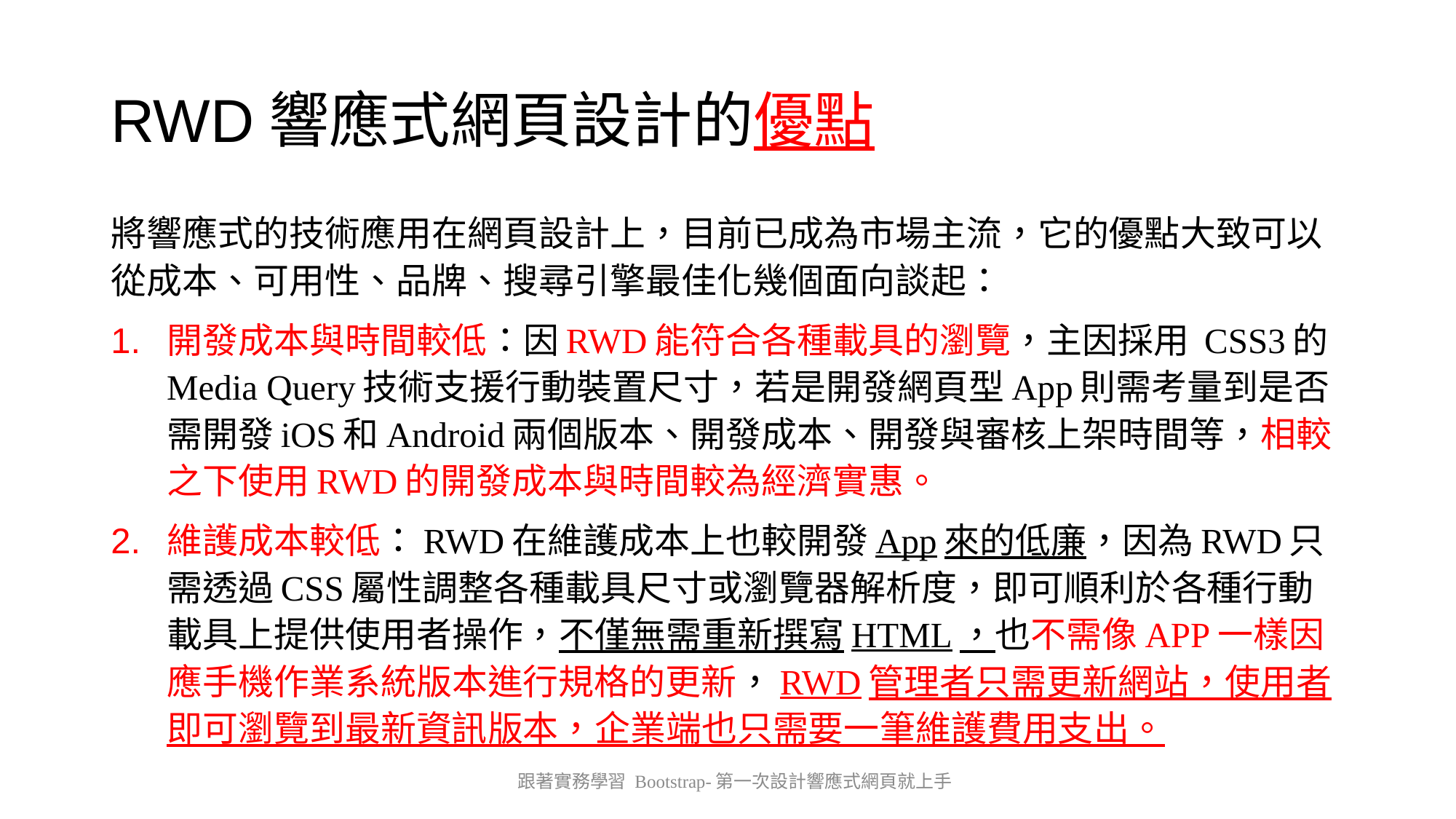

RWD響應式網頁設計的優點
將響應式的技術應用在網頁設計上，目前已成為市場主流，它的優點大致可以從成本、可用性、品牌、搜尋引擎最佳化幾個面向談起：
開發成本與時間較低：因RWD能符合各種載具的瀏覽，主因採用 CSS3的Media Query技術支援行動裝置尺寸，若是開發網頁型App則需考量到是否需開發iOS和Android兩個版本、開發成本、開發與審核上架時間等，相較之下使用RWD的開發成本與時間較為經濟實惠。
維護成本較低：RWD在維護成本上也較開發App來的低廉，因為RWD只需透過CSS屬性調整各種載具尺寸或瀏覽器解析度，即可順利於各種行動載具上提供使用者操作，不僅無需重新撰寫HTML，也不需像APP一樣因應手機作業系統版本進行規格的更新，RWD管理者只需更新網站，使用者即可瀏覽到最新資訊版本，企業端也只需要一筆維護費用支出。

跟著實務學習 Bootstrap-第一次設計響應式網頁就上手